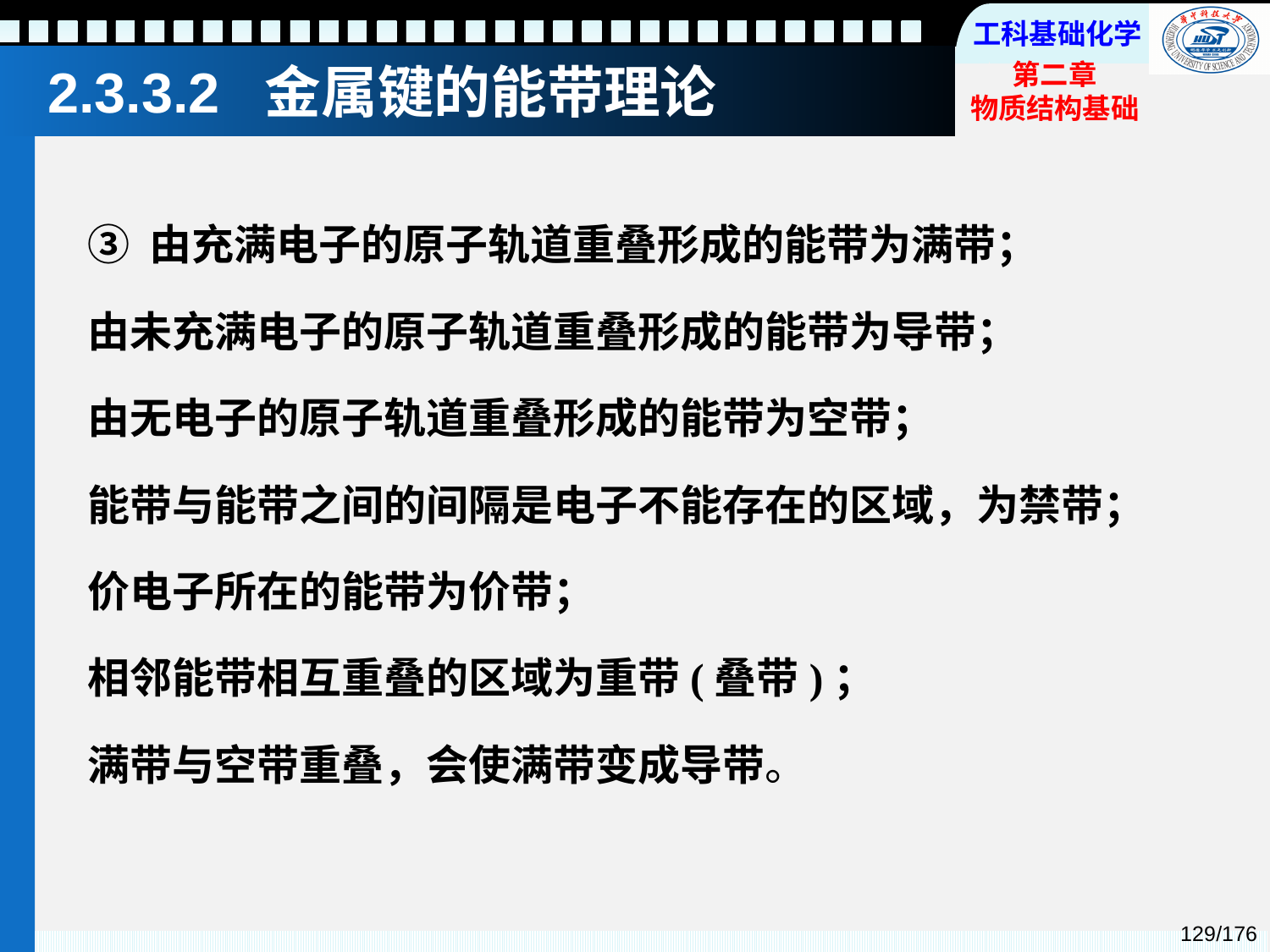

# 2.3.3.2  金属键的能带理论
③ 由充满电子的原子轨道重叠形成的能带为满带；
由未充满电子的原子轨道重叠形成的能带为导带；
由无电子的原子轨道重叠形成的能带为空带；
能带与能带之间的间隔是电子不能存在的区域，为禁带；
价电子所在的能带为价带；
相邻能带相互重叠的区域为重带(叠带)；
满带与空带重叠，会使满带变成导带。